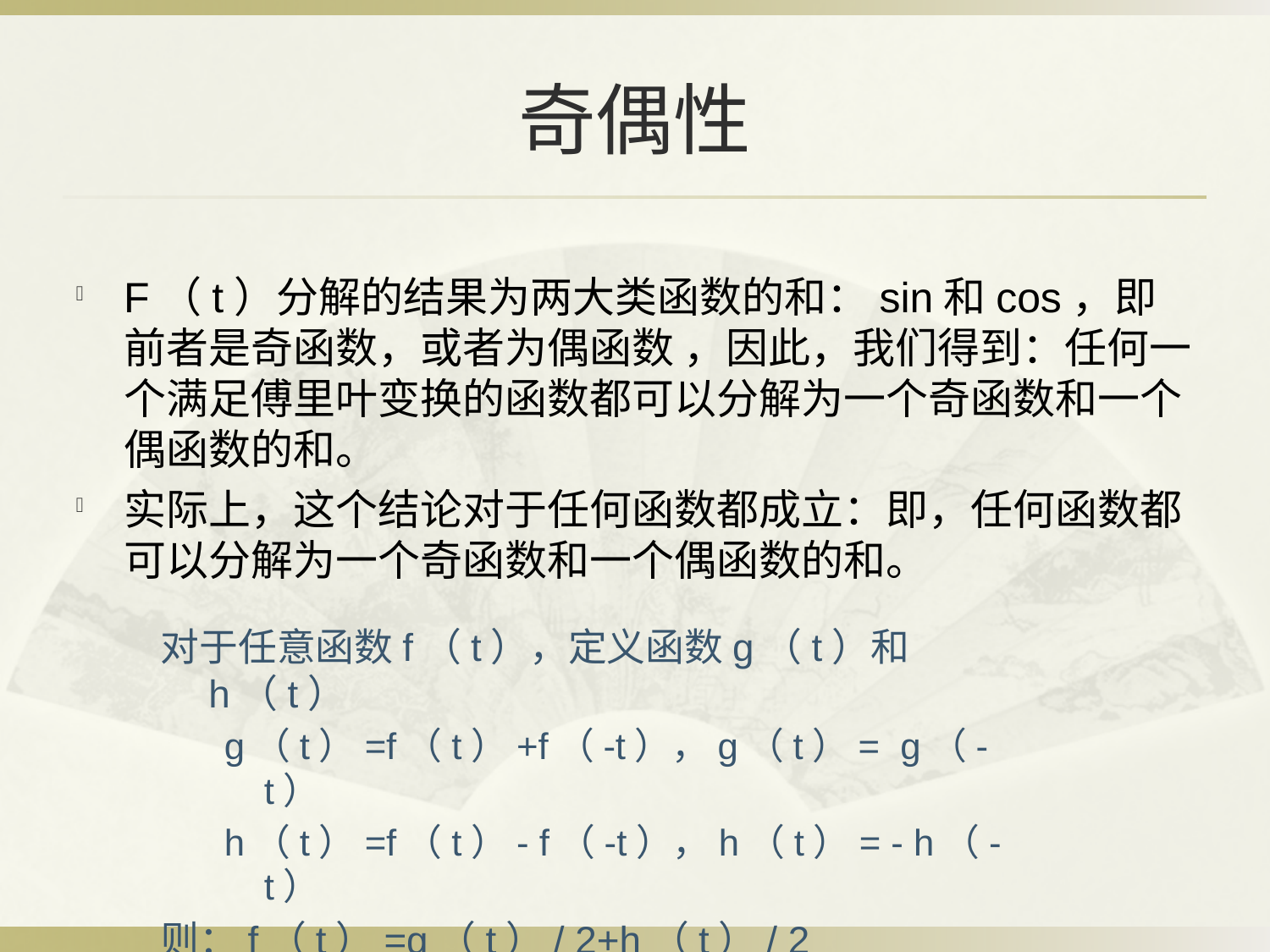

# 奇偶性
F（t）分解的结果为两大类函数的和：sin和cos，即前者是奇函数，或者为偶函数 ，因此，我们得到：任何一个满足傅里叶变换的函数都可以分解为一个奇函数和一个偶函数的和。
实际上，这个结论对于任何函数都成立：即，任何函数都可以分解为一个奇函数和一个偶函数的和。
对于任意函数f（t），定义函数g（t）和h（t）
g（t）=f（t）+f（-t），g（t）=  g（-t）
h（t）=f（t）- f（-t），h（t）= - h（-t）
则：f（t）=g（t）/ 2+h（t）/ 2